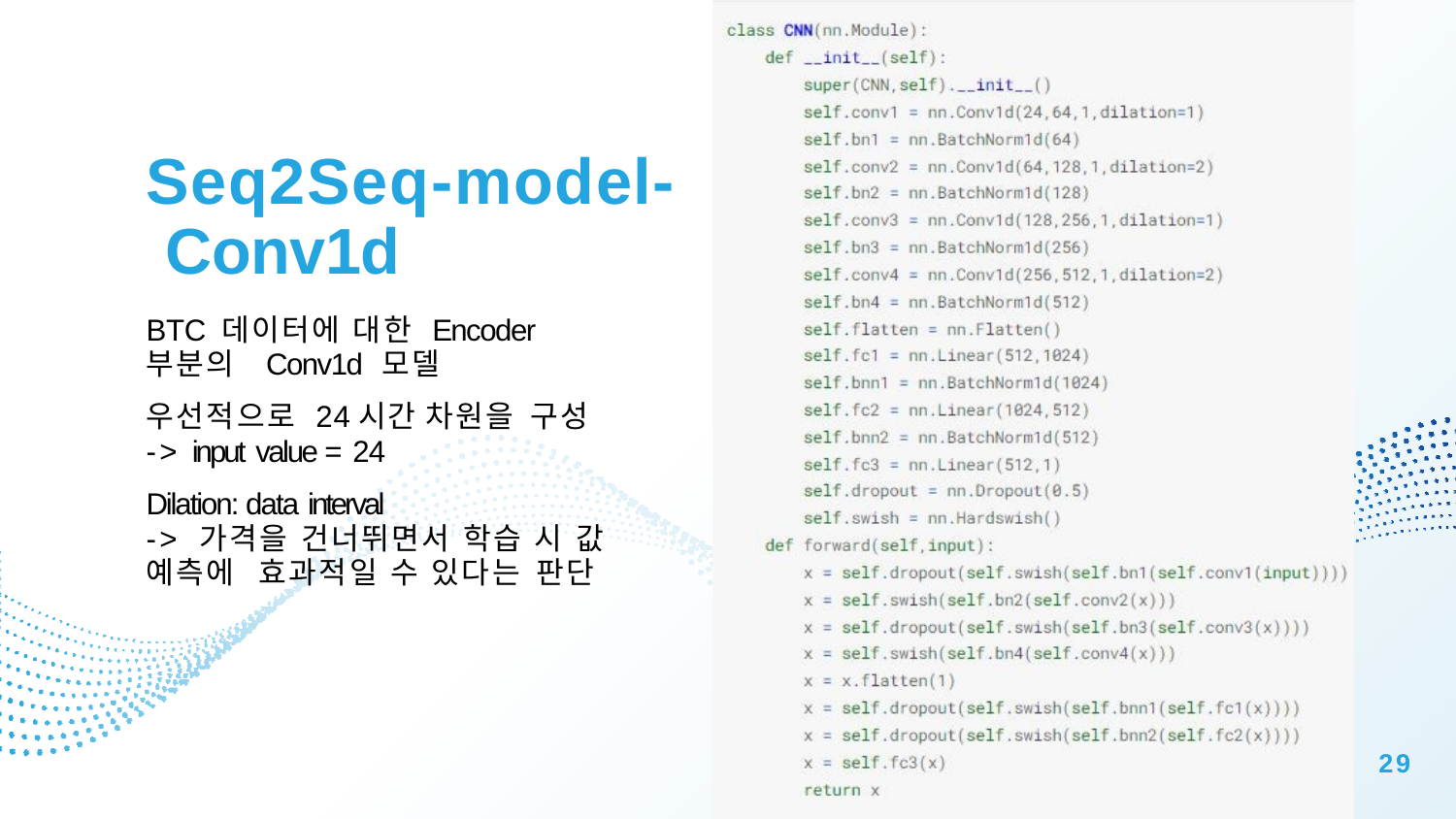

# Seq2Seq-model-  Conv1d
BTC 데이터에 대한 Encoder 부분의  Conv1d 모델

우선적으로 24시간 차원을 구성
-> input value = 24

Dilation: data interval
-> 가격을 건너뛰면서 학습 시 값 예측에  효과적일 수 있다는 판단
29